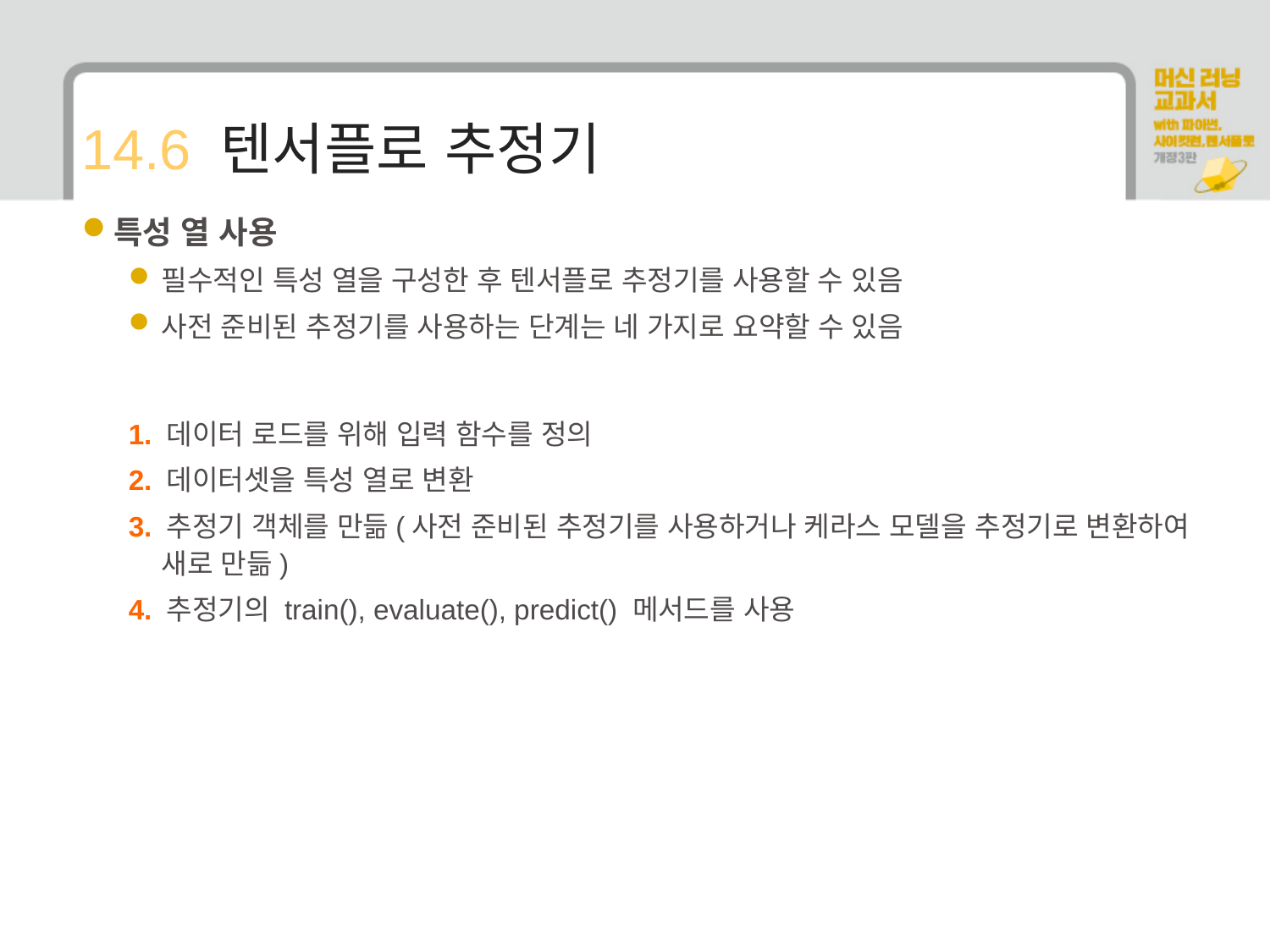

# 14.6 텐서플로 추정기
특성 열 사용
필수적인 특성 열을 구성한 후 텐서플로 추정기를 사용할 수 있음
사전 준비된 추정기를 사용하는 단계는 네 가지로 요약할 수 있음

1. 데이터 로드를 위해 입력 함수를 정의
2. 데이터셋을 특성 열로 변환
3. 추정기 객체를 만듦(사전 준비된 추정기를 사용하거나 케라스 모델을 추정기로 변환하여 새로 만듦)
4. 추정기의 train(), evaluate(), predict() 메서드를 사용